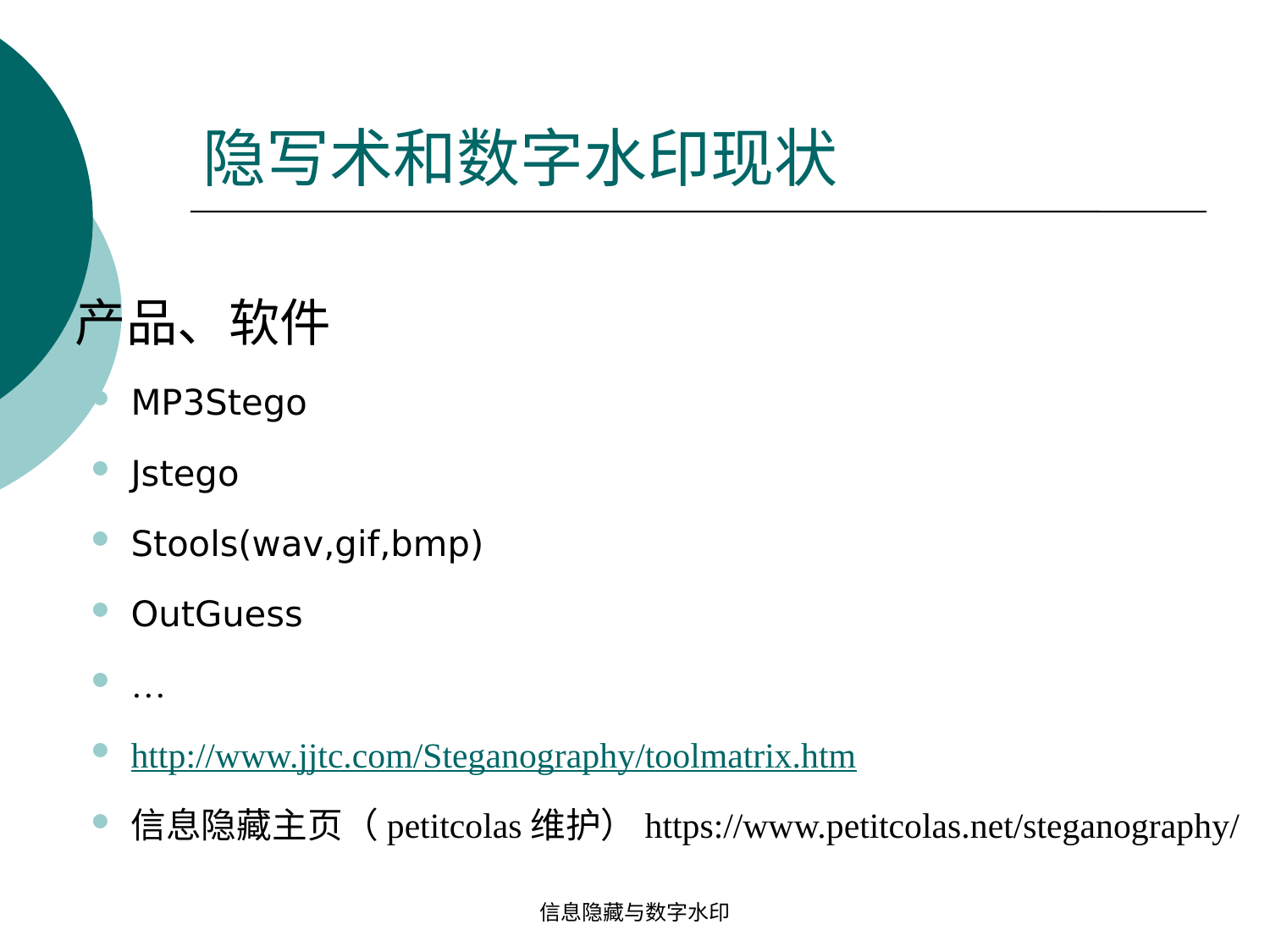

# 隐写术和数字水印现状
产品、软件
MP3Stego
Jstego
Stools(wav,gif,bmp)
OutGuess
…
http://www.jjtc.com/Steganography/toolmatrix.htm
信息隐藏主页（petitcolas维护）https://www.petitcolas.net/steganography/

信息隐藏与数字水印
53